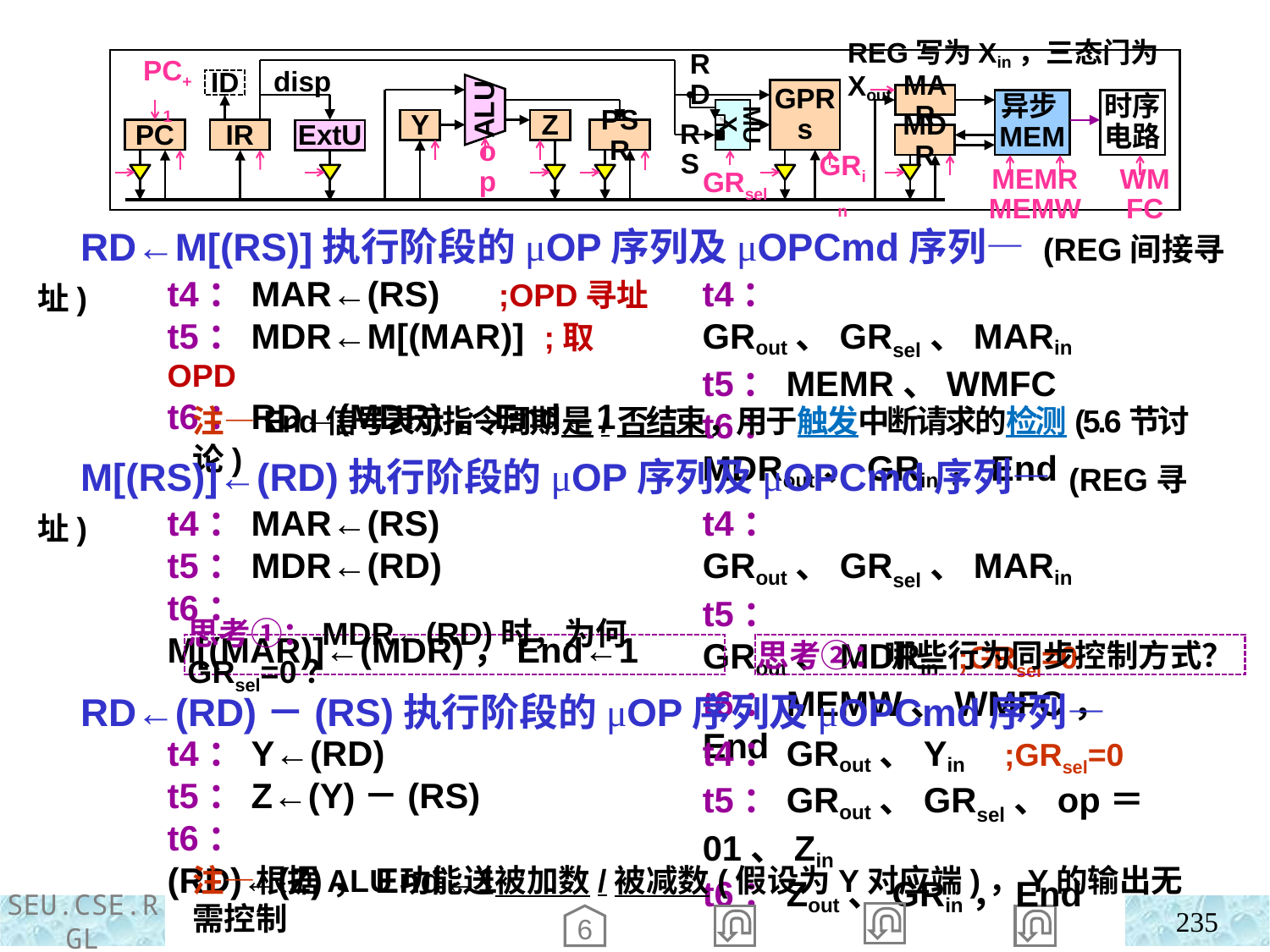

REG写为Xin，三态门为Xout
RD
ID
disp
PC+1
GPRs
MAR
ALU
异步MEM
时序电路
MUX
Y
Z

PSR
PC
IR
ExtU
MDR

RS
op

GRsel
GRin
MEMR MEMW
WMFC
    RD←M[(RS)]执行阶段的μOP序列及μOPCmd序列— (REG间接寻址)
t4：MAR←(RS)      ;OPD寻址
t5：MDR←M[(MAR)]  ;取OPD
t6：RD←(MDR)，End←1
t4：GRout、GRsel、MARin
t5：MEMR、WMFC
t6：MDRout、GRin，End
注—End信号表示指令周期是/否结束，用于触发中断请求的检测(5.6节讨论)
    M[(RS)]←(RD)执行阶段的μOP序列及μOPCmd序列— (REG寻址)
t4：MAR←(RS)
t5：MDR←(RD)
t6：M[(MAR)]←(MDR)，End←1
t4：GRout、GRsel、MARin
t5：GRout、MDRin  ;GRsel=0
t6：MEMW、WMFC，End
思考①：MDR←(RD)时，为何GRsel=0？
思考②：哪些行为同步控制方式？
    RD←(RD)－(RS)执行阶段的μOP序列及μOPCmd序列—
t4：Y←(RD)
t5：Z←(Y)－(RS)
t6：(RD)←(Z)，End←1
t4：GRout、Yin    ;GRsel=0
t5：GRout、GRsel、op＝01、Zin
t6：Zout、GRin，End
注—根据ALU功能送被加数/被减数(假设为Y对应端)，Y的输出无需控制
235

6